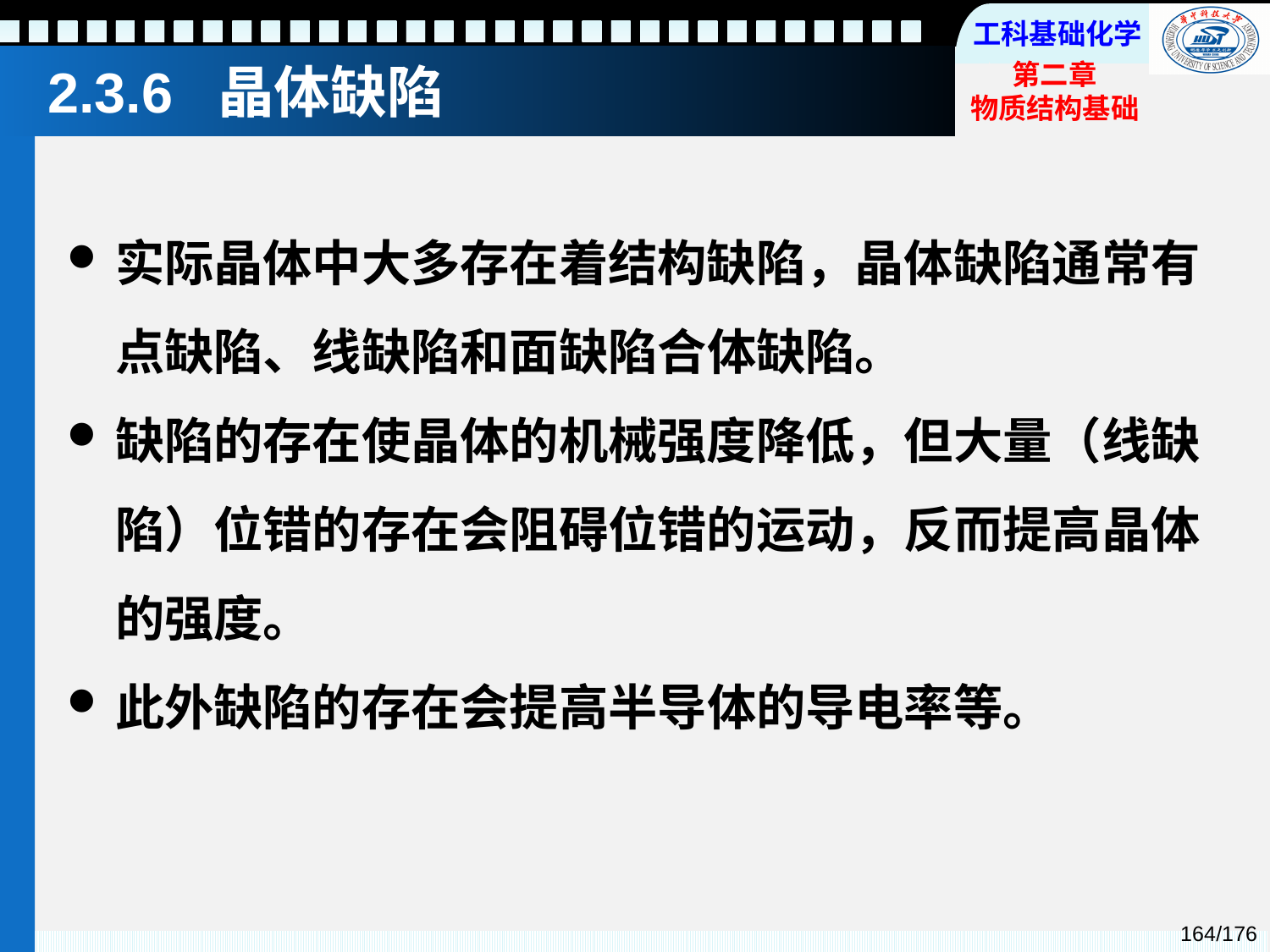

# 2.3.6  晶体缺陷
实际晶体中大多存在着结构缺陷，晶体缺陷通常有点缺陷、线缺陷和面缺陷合体缺陷。
缺陷的存在使晶体的机械强度降低，但大量（线缺陷）位错的存在会阻碍位错的运动，反而提高晶体的强度。
此外缺陷的存在会提高半导体的导电率等。